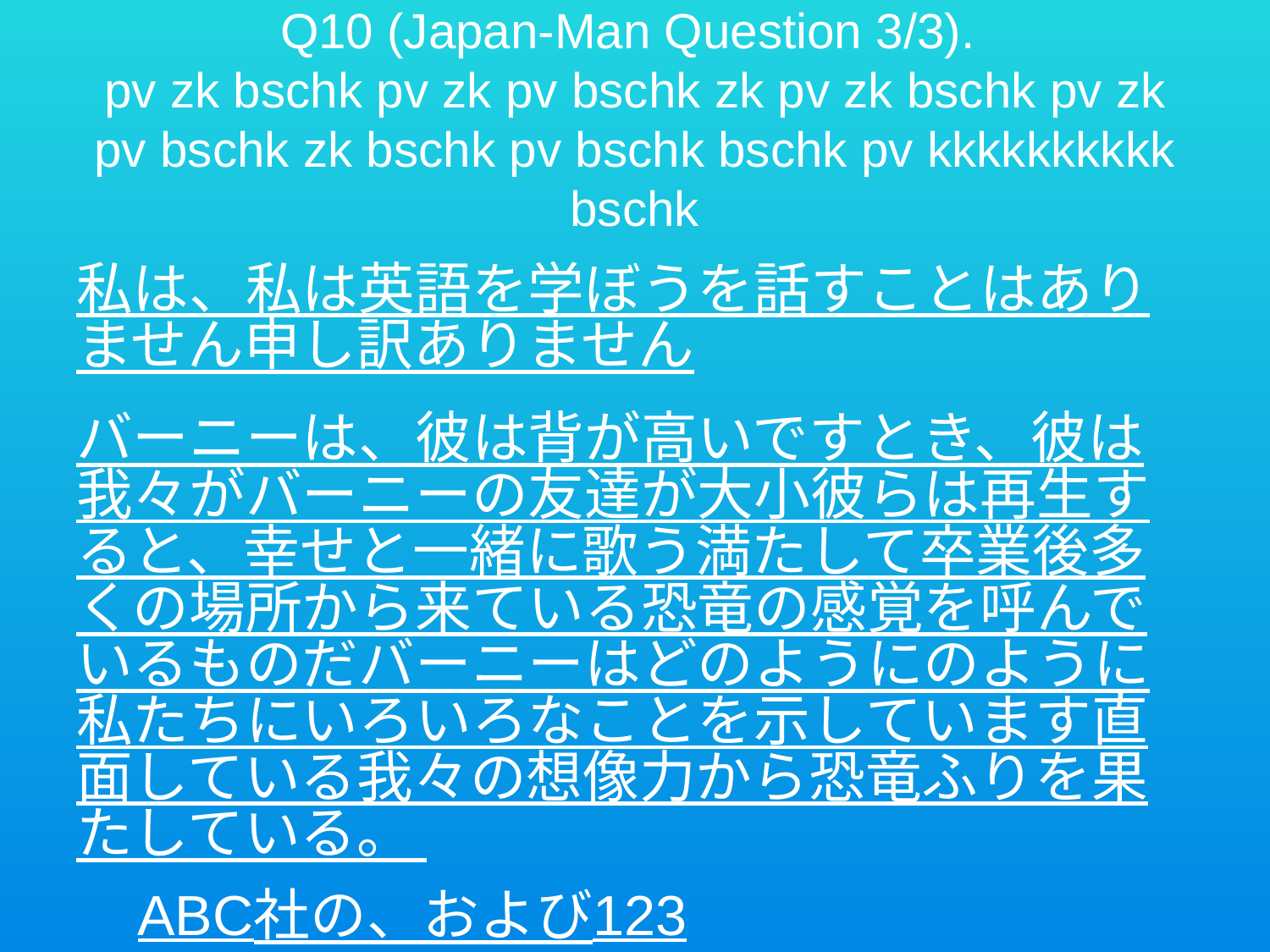

# Q10 (Japan-Man Question 3/3). pv zk bschk pv zk pv bschk zk pv zk bschk﻿ pv zk pv bschk zk bschk pv bschk bschk pv kkkkkkkkkk bschk
私は、私は英語を学ぼうを話すことはありません申し訳ありません
バーニーは、彼は背が高いですとき、彼は我々がバーニーの友達が大小彼らは再生すると、幸せと一緒に歌う満たして卒業後多くの場所から来ている恐竜の感覚を呼んでいるものだバーニーはどのようにのように私たちにいろいろなことを示しています直面している我々の想像力から恐竜ふりを果たしている。 ABC社の、および123は、バーニー、我々はバーニーがあなただけのメイク彼を信じても場合はあなたの友人ことができる彼が必要な場合がありますたびに一緒に遊びに来て友達になりたいとです！
Hey! This isn’t a “Japan-Man Question”!